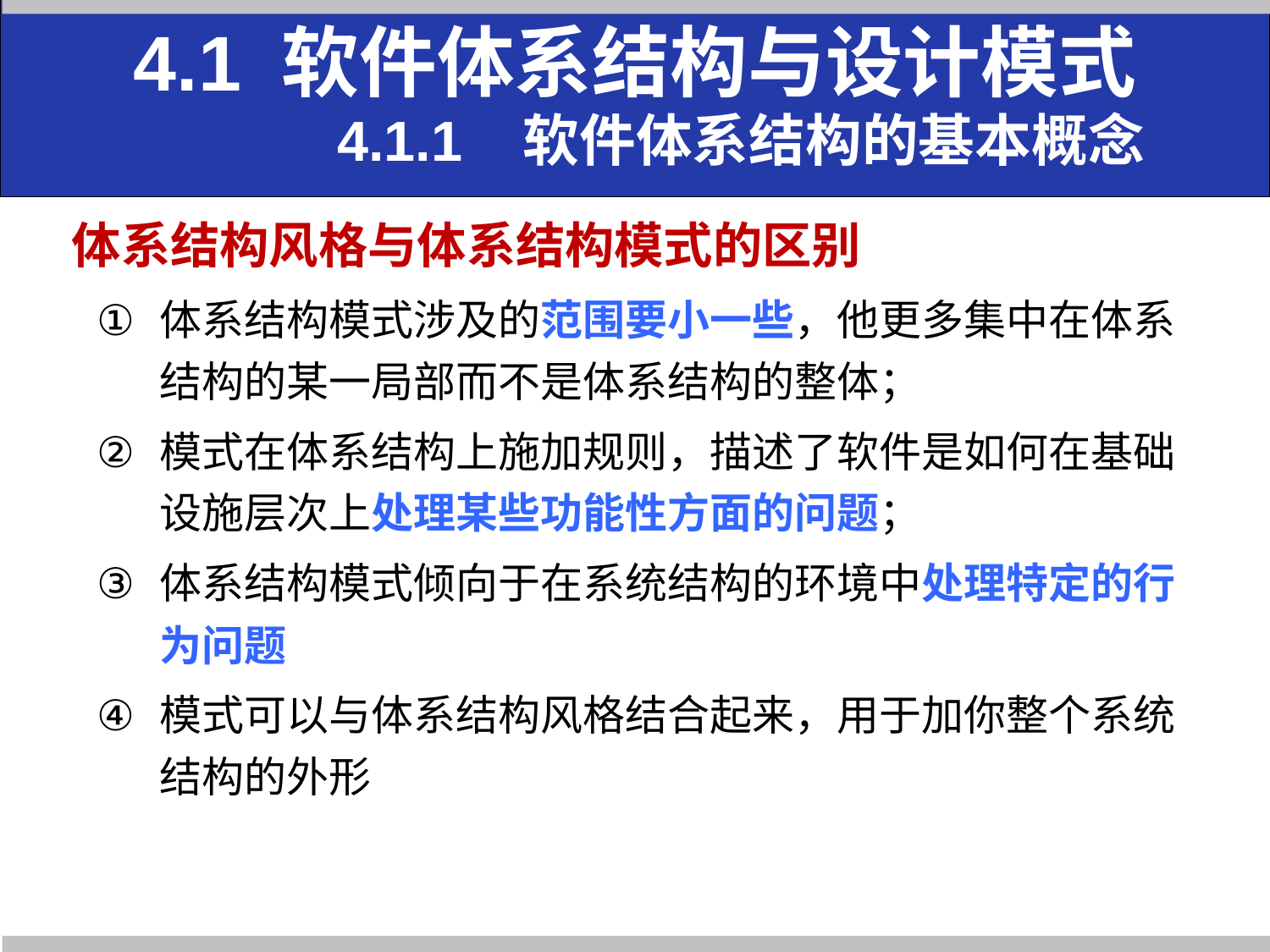

4.1 软件体系结构与设计模式
           4.1.1   软件体系结构的基本概念
体系结构风格与体系结构模式的区别
体系结构模式涉及的范围要小一些，他更多集中在体系结构的某一局部而不是体系结构的整体；
模式在体系结构上施加规则，描述了软件是如何在基础设施层次上处理某些功能性方面的问题；
体系结构模式倾向于在系统结构的环境中处理特定的行为问题
模式可以与体系结构风格结合起来，用于加你整个系统结构的外形

391